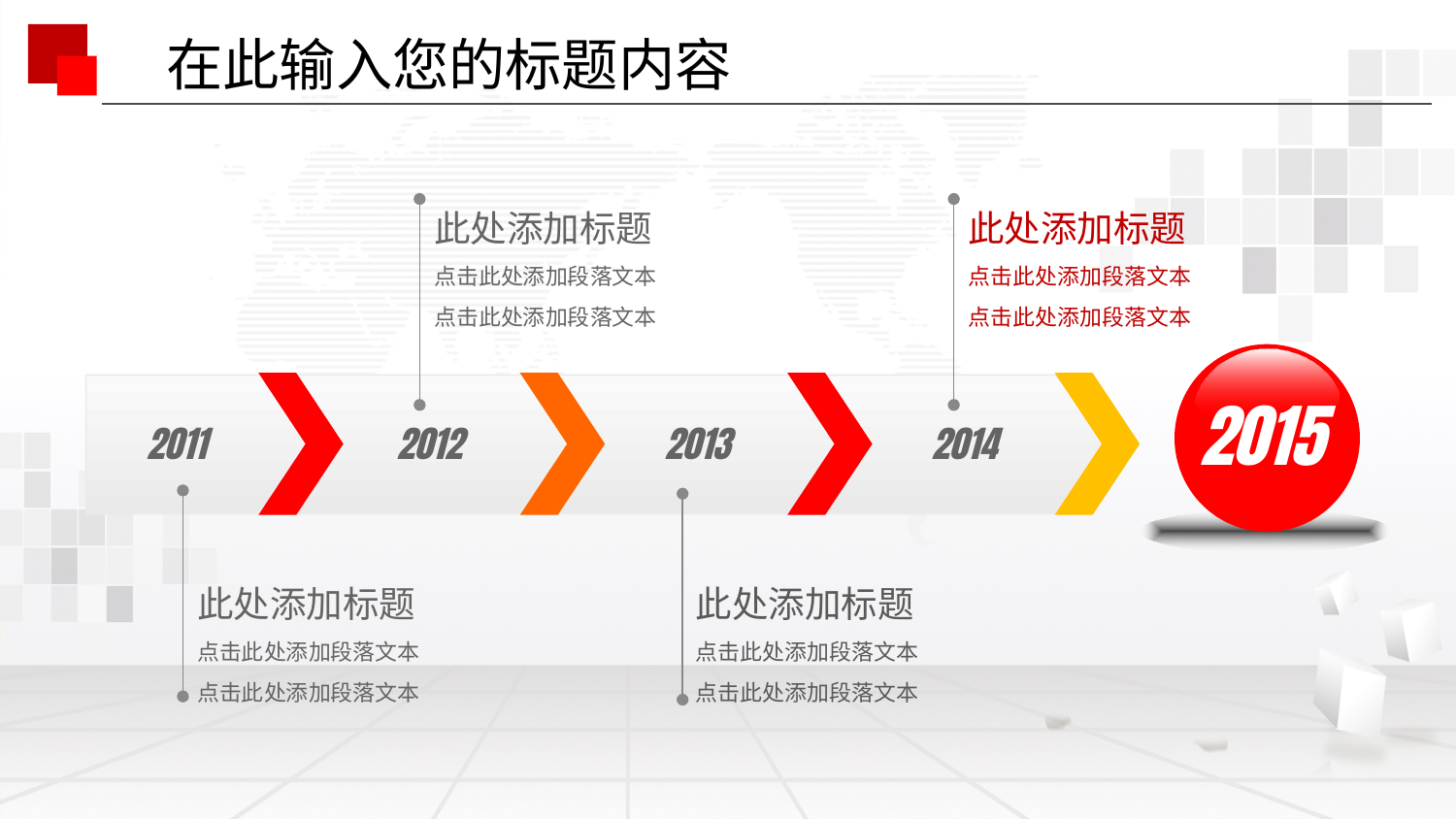

在此输入您的标题内容
此处添加标题
点击此处添加段落文本
点击此处添加段落文本
此处添加标题
点击此处添加段落文本
点击此处添加段落文本

2015

2011
2012
2013
2014
此处添加标题
点击此处添加段落文本
点击此处添加段落文本
此处添加标题
点击此处添加段落文本
点击此处添加段落文本